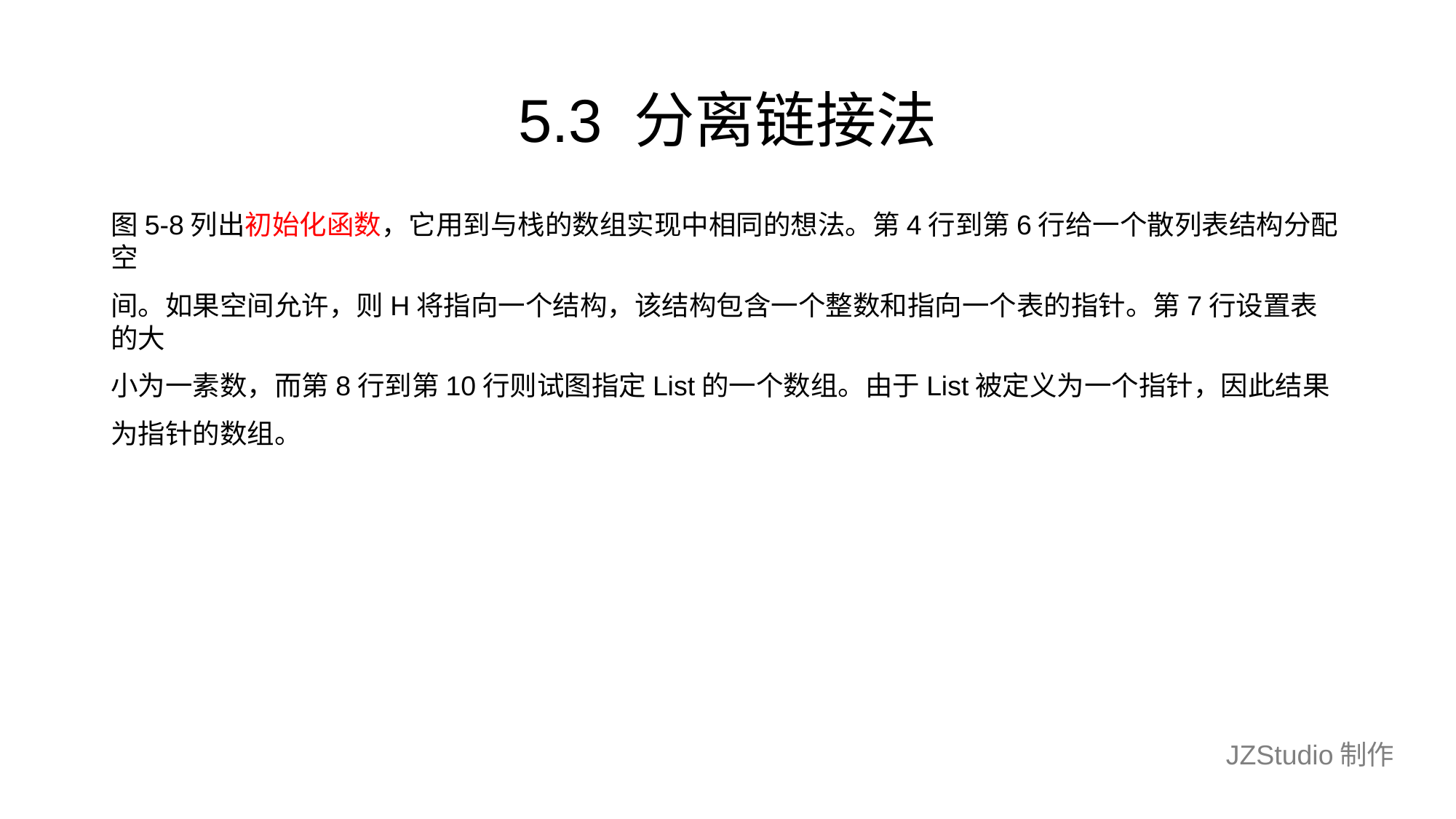

# 5.3 分离链接法
图5-8列出初始化函数，它用到与栈的数组实现中相同的想法。第4行到第6行给一个散列表结构分配空
间。如果空间允许，则H将指向一个结构，该结构包含一个整数和指向一个表的指针。第7行设置表的大
小为一素数，而第8行到第10行则试图指定List的一个数组。由于List被定义为一个指针，因此结果
为指针的数组。